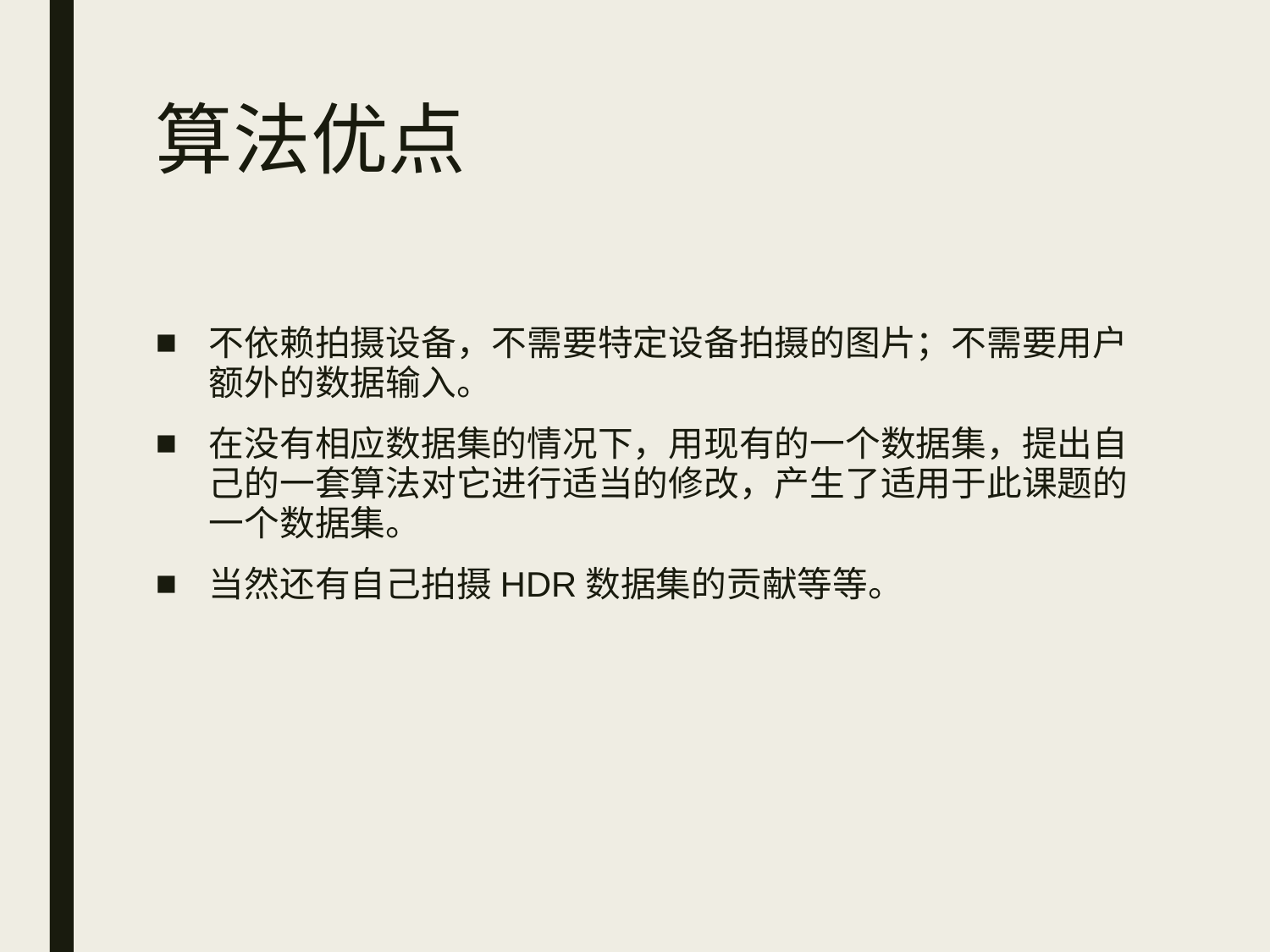

# 算法优点
不依赖拍摄设备，不需要特定设备拍摄的图片；不需要用户额外的数据输入。
在没有相应数据集的情况下，用现有的一个数据集，提出自己的一套算法对它进行适当的修改，产生了适用于此课题的一个数据集。
当然还有自己拍摄HDR数据集的贡献等等。